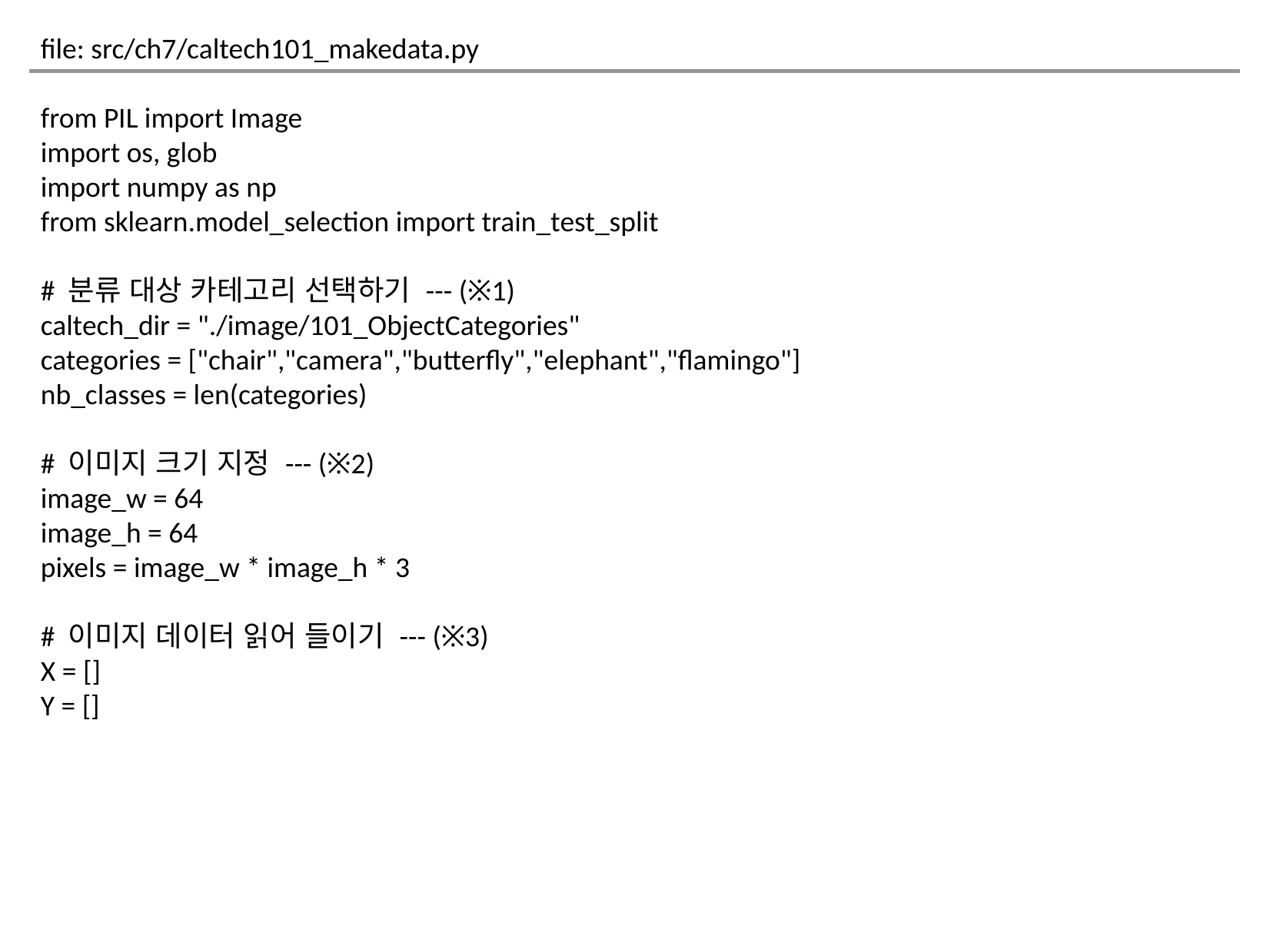

file: src/ch7/caltech101_makedata.py

from PIL import Image
import os, glob
import numpy as np
from sklearn.model_selection import train_test_split

# 분류 대상 카테고리 선택하기 --- (※1)
caltech_dir = "./image/101_ObjectCategories"
categories = ["chair","camera","butterfly","elephant","flamingo"]
nb_classes = len(categories)

# 이미지 크기 지정 --- (※2)
image_w = 64
image_h = 64
pixels = image_w * image_h * 3

# 이미지 데이터 읽어 들이기 --- (※3)
X = []
Y = []